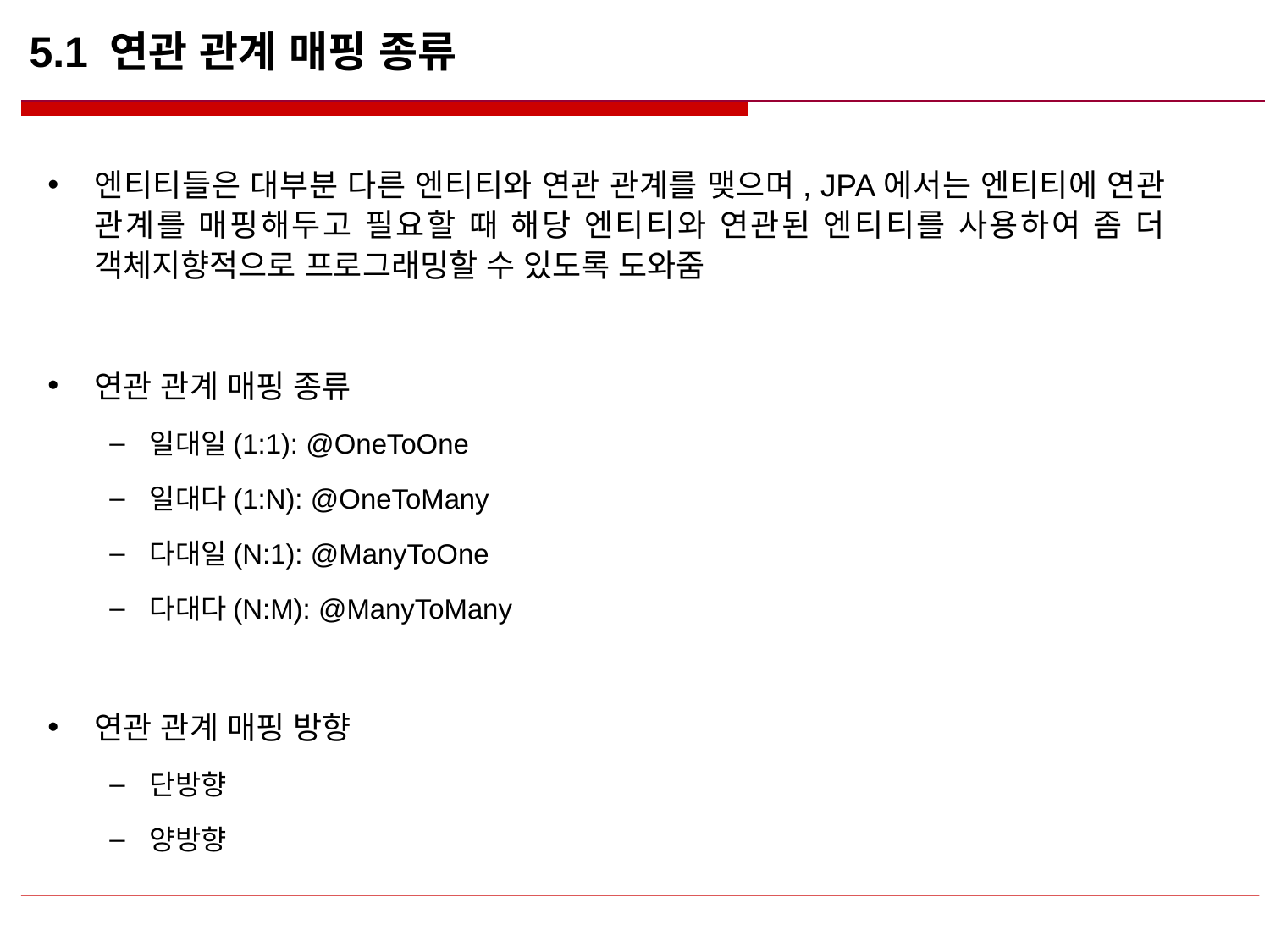

# 5.1 연관 관계 매핑 종류
엔티티들은 대부분 다른 엔티티와 연관 관계를 맺으며, JPA에서는 엔티티에 연관 관계를 매핑해두고 필요할 때 해당 엔티티와 연관된 엔티티를 사용하여 좀 더 객체지향적으로 프로그래밍할 수 있도록 도와줌

연관 관계 매핑 종류
일대일(1:1): @OneToOne
일대다(1:N): @OneToMany
다대일(N:1): @ManyToOne
다대다(N:M): @ManyToMany

연관 관계 매핑 방향
단방향
양방향